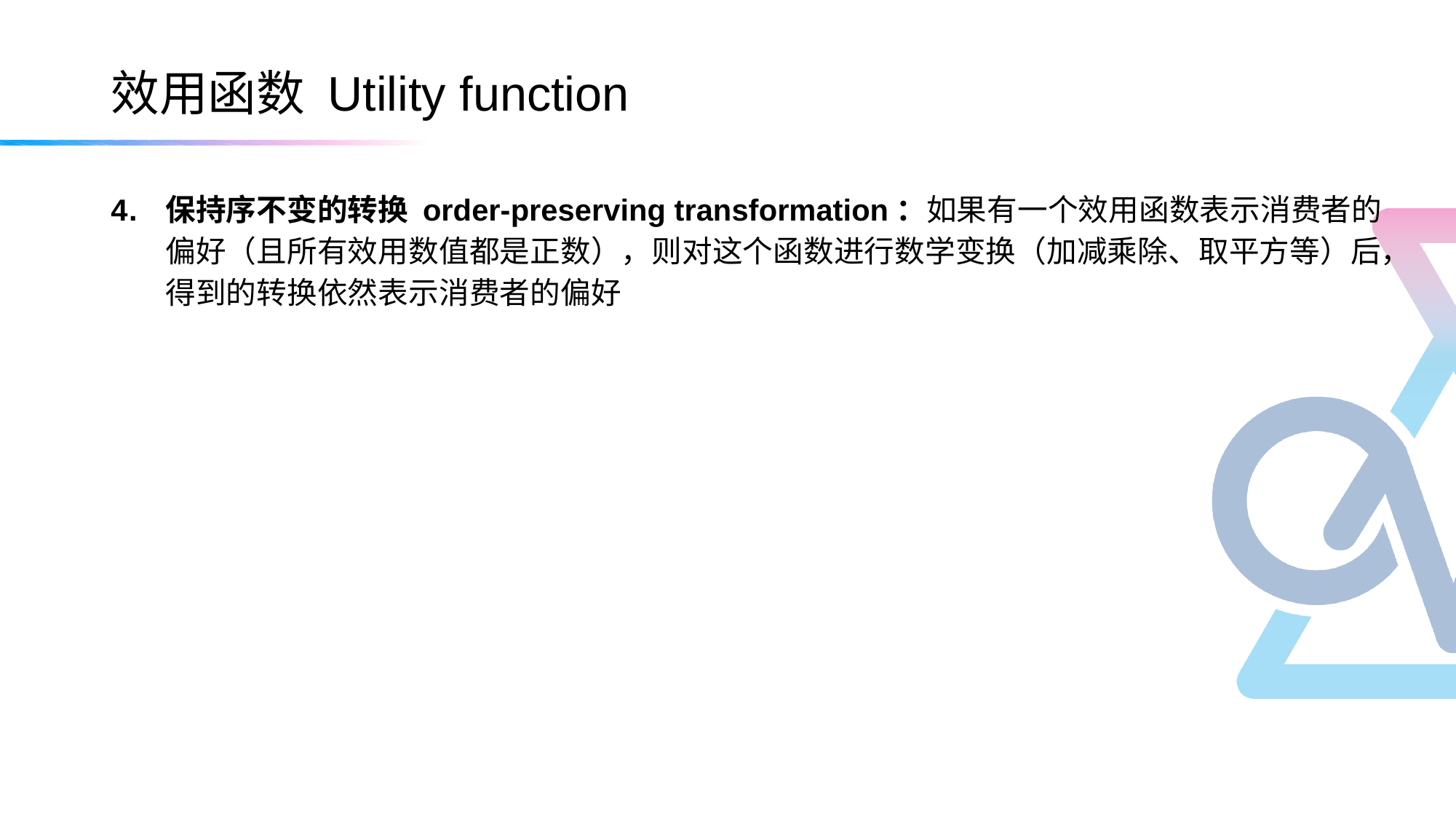

# 效用函数 Utility function
保持序不变的转换 order-preserving transformation：如果有一个效用函数表示消费者的偏好（且所有效用数值都是正数），则对这个函数进行数学变换（加减乘除、取平方等）后，得到的转换依然表示消费者的偏好